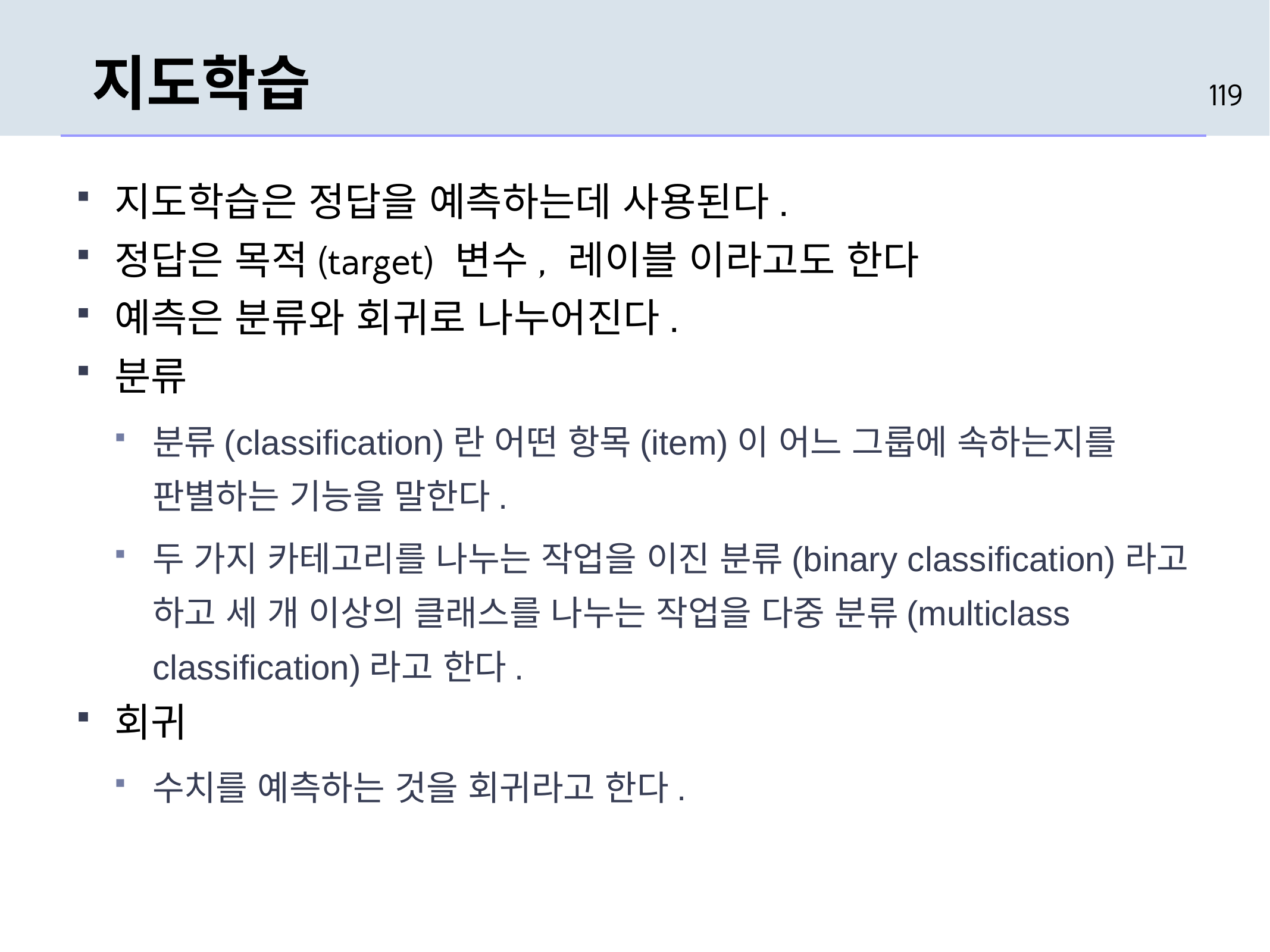

# 지도학습
119
지도학습은 정답을 예측하는데 사용된다.
정답은 목적(target) 변수, 레이블 이라고도 한다
예측은 분류와 회귀로 나누어진다.
분류
분류(classification)란 어떤 항목(item)이 어느 그룹에 속하는지를 판별하는 기능을 말한다.
두 가지 카테고리를 나누는 작업을 이진 분류(binary classification)라고 하고 세 개 이상의 클래스를 나누는 작업을 다중 분류(multiclass classification)라고 한다.
회귀
수치를 예측하는 것을 회귀라고 한다.